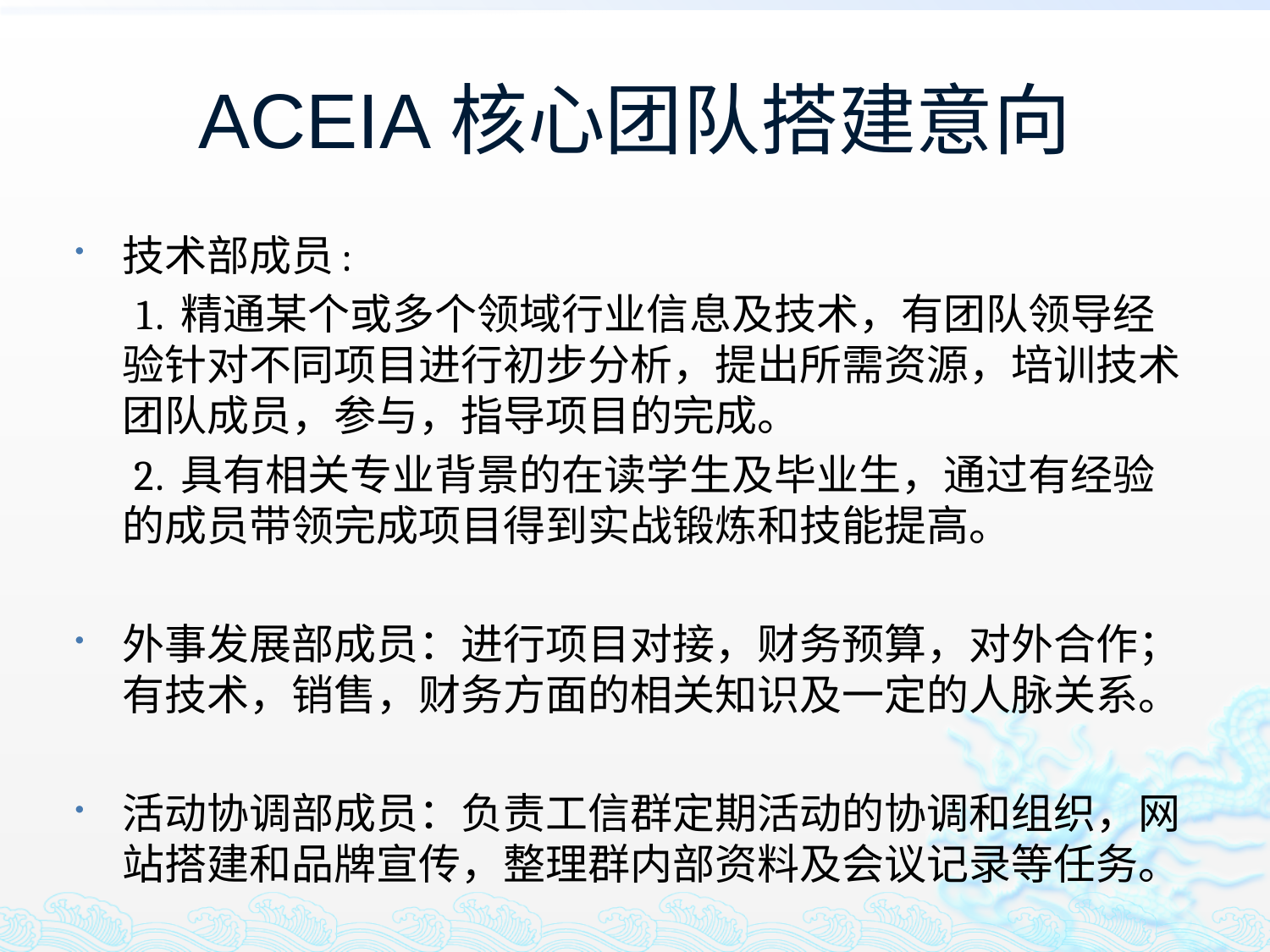

# ACEIA核心团队搭建意向
技术部成员:
      1. 精通某个或多个领域行业信息及技术，有团队领导经验针对不同项目进行初步分析，提出所需资源，培训技术团队成员，参与，指导项目的完成。
      2. 具有相关专业背景的在读学生及毕业生，通过有经验的成员带领完成项目得到实战锻炼和技能提高。

外事发展部成员：进行项目对接，财务预算，对外合作；有技术，销售，财务方面的相关知识及一定的人脉关系。

活动协调部成员：负责工信群定期活动的协调和组织，网站搭建和品牌宣传，整理群内部资料及会议记录等任务。